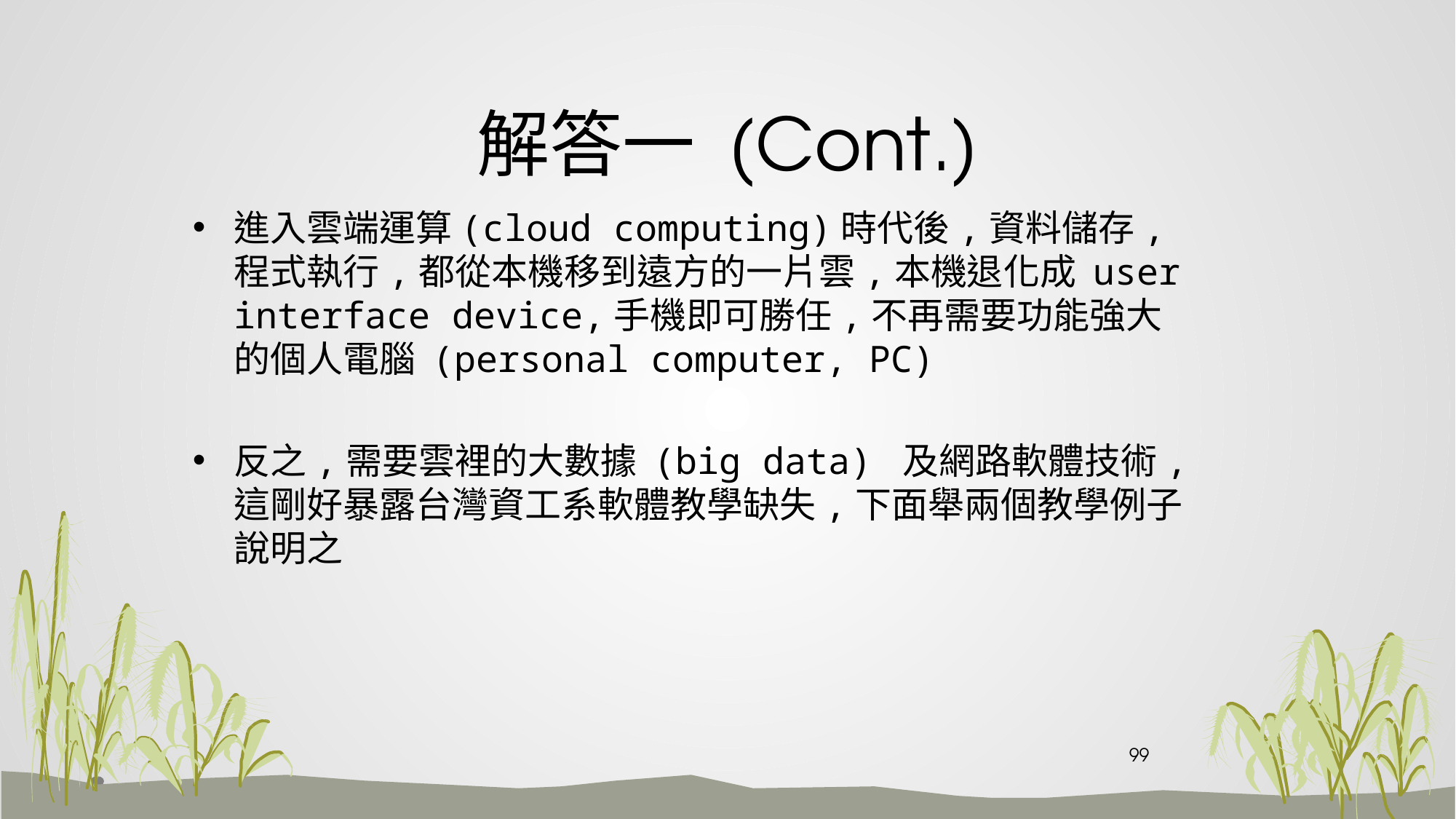

# 解答一 (Cont.)
進入雲端運算(cloud computing)時代後,資料儲存,程式執行,都從本機移到遠方的一片雲,本機退化成 user interface device,手機即可勝任,不再需要功能強大的個人電腦 (personal computer, PC)

反之,需要雲裡的大數據 (big data) 及網路軟體技術,這剛好暴露台灣資工系軟體教學缺失,下面舉兩個教學例子說明之
99